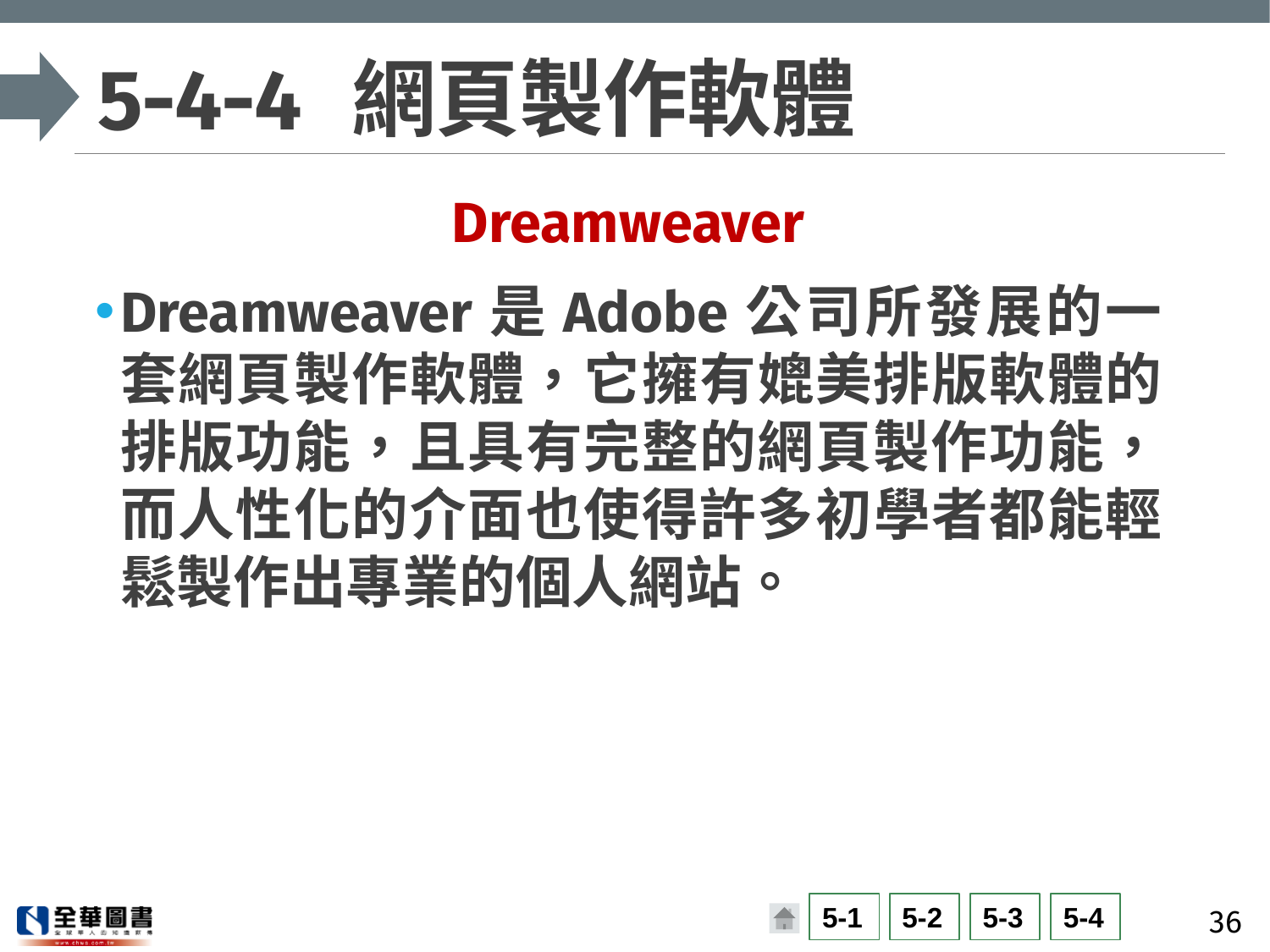

# 5-4-4	網頁製作軟體
Dreamweaver
Dreamweaver是Adobe公司所發展的一套網頁製作軟體，它擁有媲美排版軟體的排版功能，且具有完整的網頁製作功能，而人性化的介面也使得許多初學者都能輕鬆製作出專業的個人網站。
36